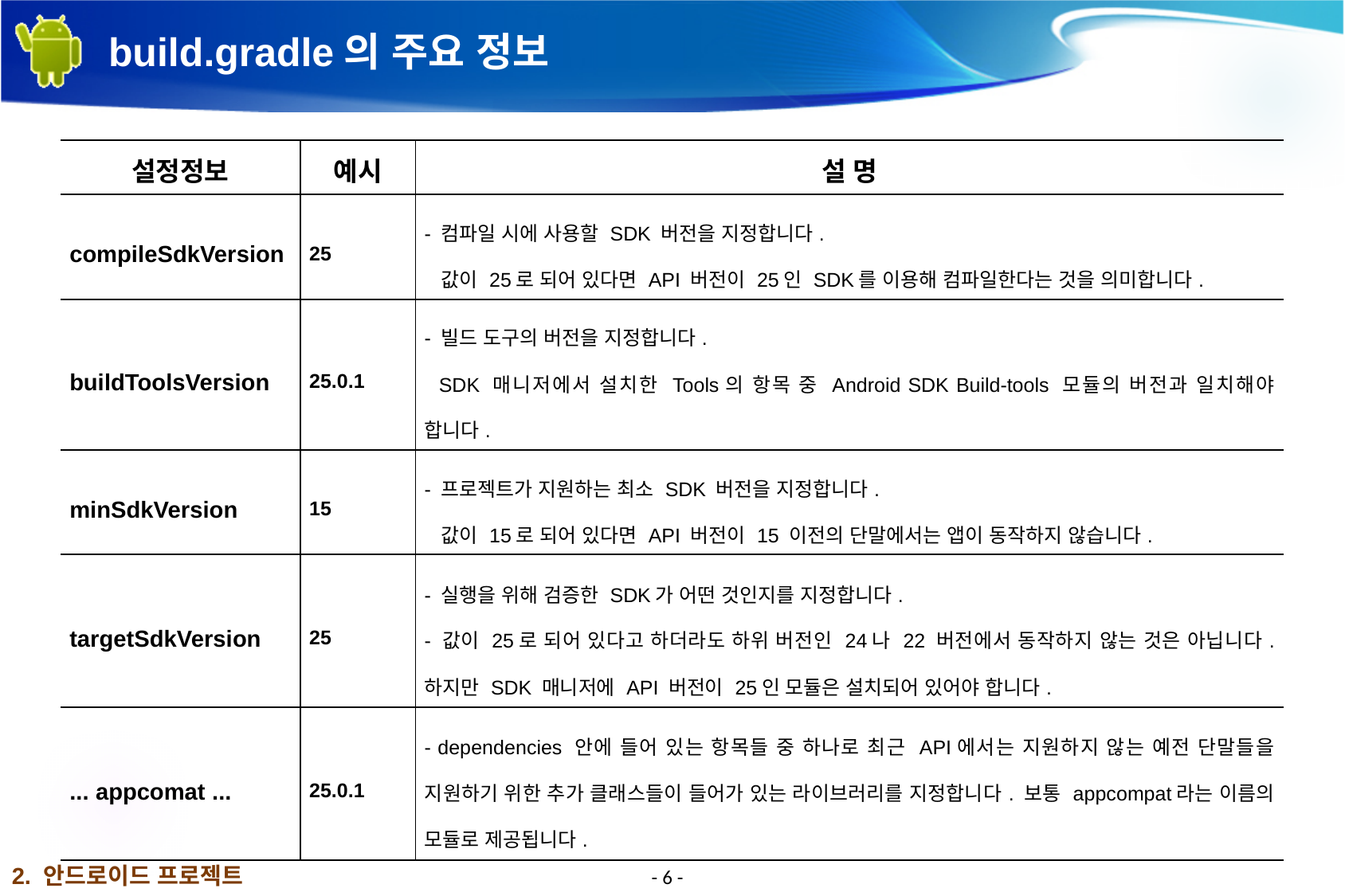

# build.gradle의 주요 정보
| 설정정보 | 예시 | 설 명 |
| --- | --- | --- |
| compileSdkVersion | 25 | - 컴파일 시에 사용할 SDK 버전을 지정합니다. 값이 25로 되어 있다면 API 버전이 25인 SDK를 이용해 컴파일한다는 것을 의미합니다. |
| buildToolsVersion | 25.0.1 | - 빌드 도구의 버전을 지정합니다. SDK 매니저에서 설치한 Tools의 항목 중 Android SDK Build-tools 모듈의 버전과 일치해야 합니다. |
| minSdkVersion | 15 | - 프로젝트가 지원하는 최소 SDK 버전을 지정합니다. 값이 15로 되어 있다면 API 버전이 15 이전의 단말에서는 앱이 동작하지 않습니다. |
| targetSdkVersion | 25 | - 실행을 위해 검증한 SDK가 어떤 것인지를 지정합니다. - 값이 25로 되어 있다고 하더라도 하위 버전인 24나 22 버전에서 동작하지 않는 것은 아닙니다. 하지만 SDK 매니저에 API 버전이 25인 모듈은 설치되어 있어야 합니다. |
| ... appcomat ... | 25.0.1 | - dependencies 안에 들어 있는 항목들 중 하나로 최근 API에서는 지원하지 않는 예전 단말들을 지원하기 위한 추가 클래스들이 들어가 있는 라이브러리를 지정합니다. 보통 appcompat라는 이름의 모듈로 제공됩니다. |
2. 안드로이드 프로젝트